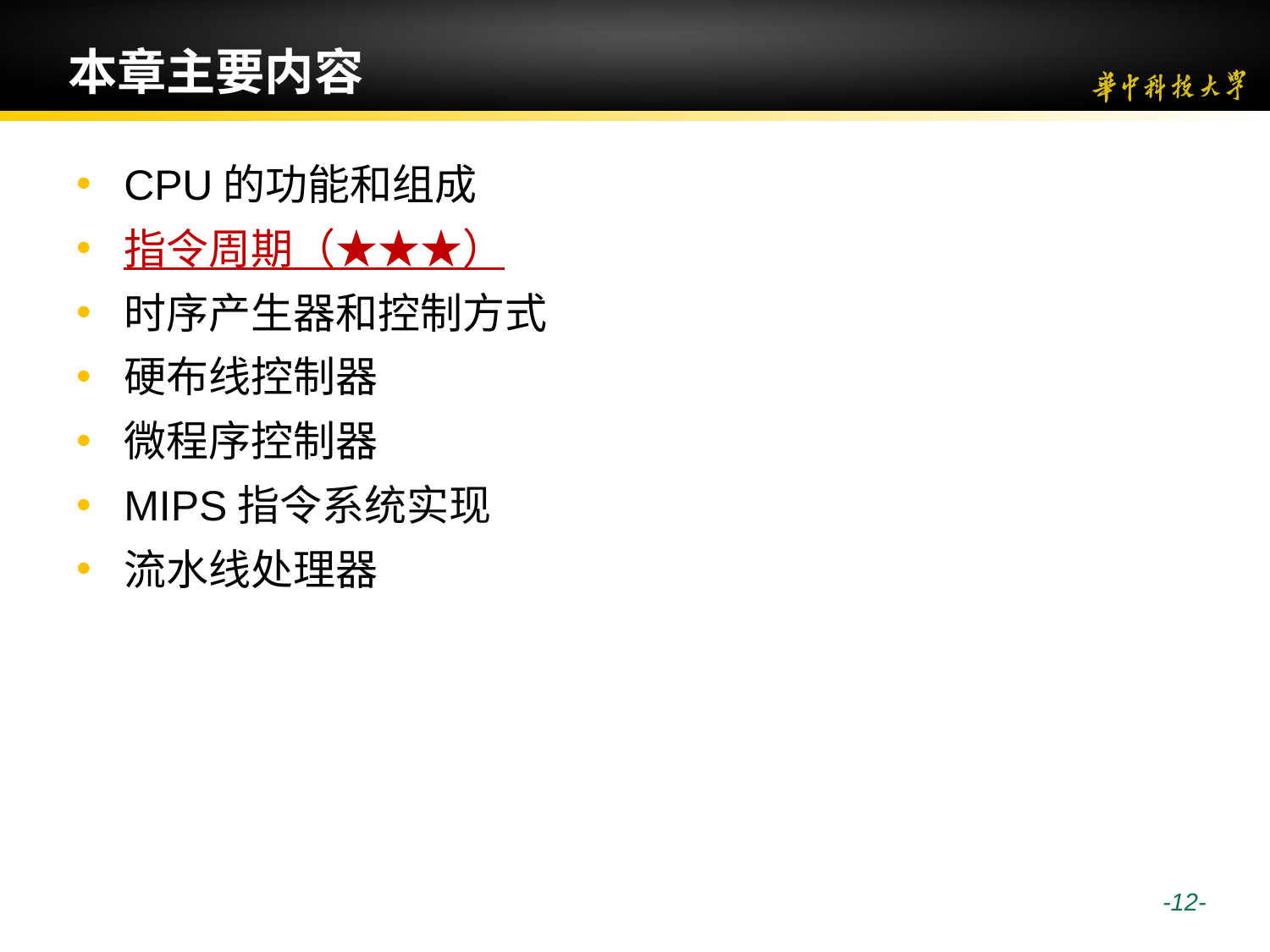

# 本章主要内容
CPU的功能和组成
指令周期（★★★）
时序产生器和控制方式
硬布线控制器
微程序控制器
MIPS指令系统实现
流水线处理器
 -12-